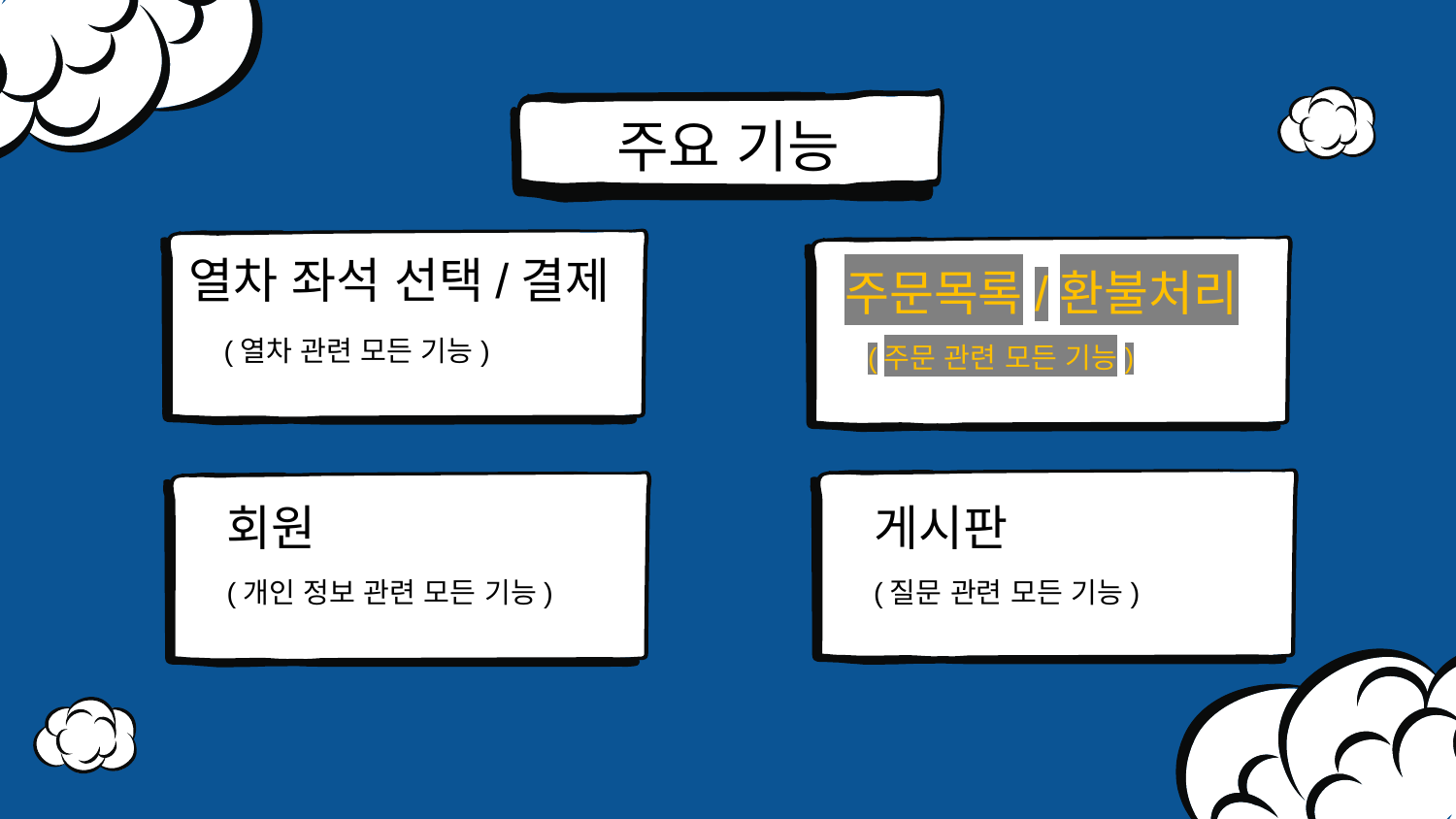

# 주요 기능

열차 좌석 선택/결제
주문목록/환불처리
(열차 관련 모든 기능)
(주문 관련 모든 기능)

게시판
회원
(질문 관련 모든 기능)
(개인 정보 관련 모든 기능)